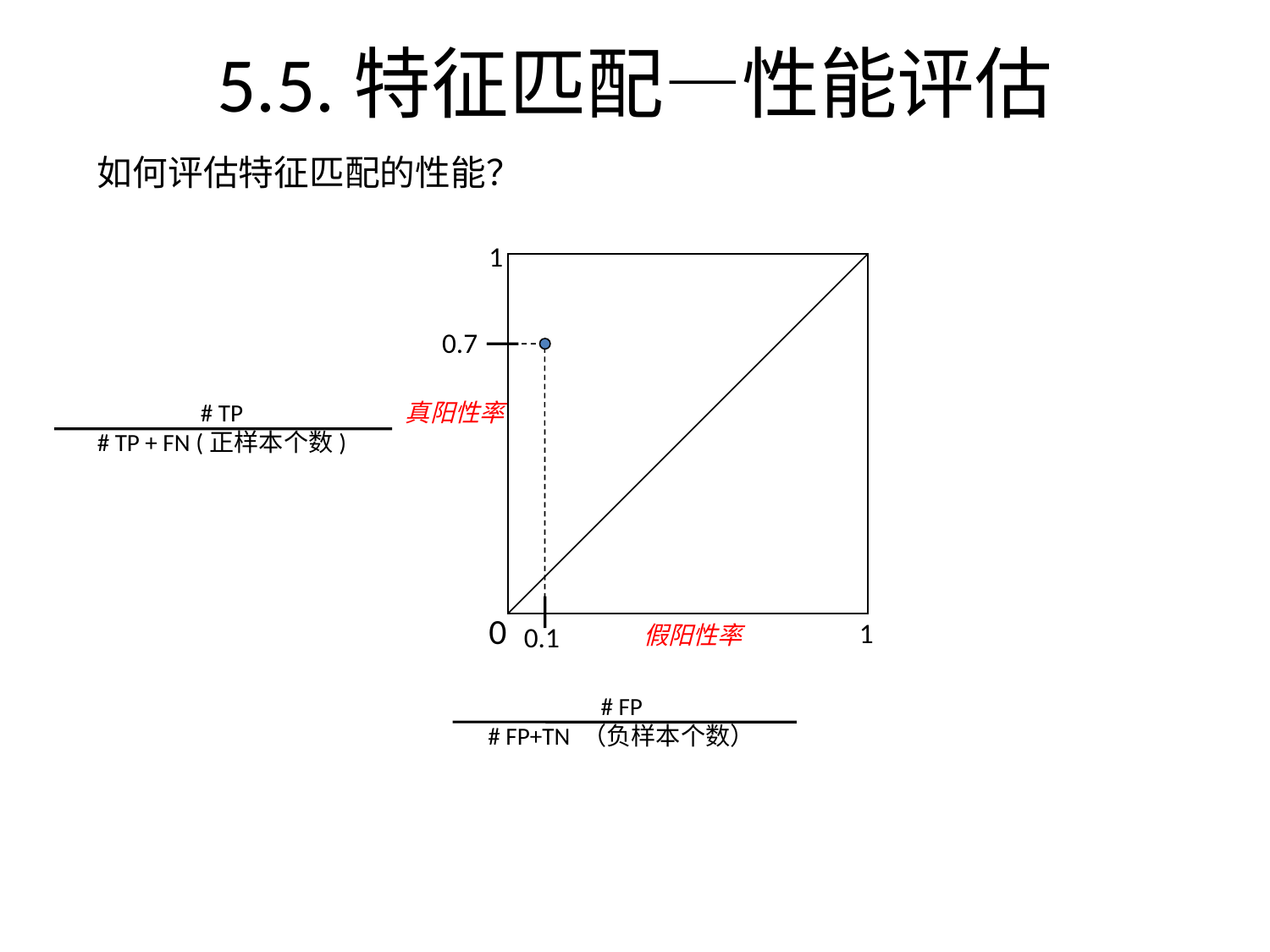

# 5.5.特征匹配—性能评估
如何评估特征匹配的性能？
1

0.7

# TP
# TP + FN (正样本个数)

真阳性率

0
1
假阳性率
0.1
# FP
# FP+TN （负样本个数）